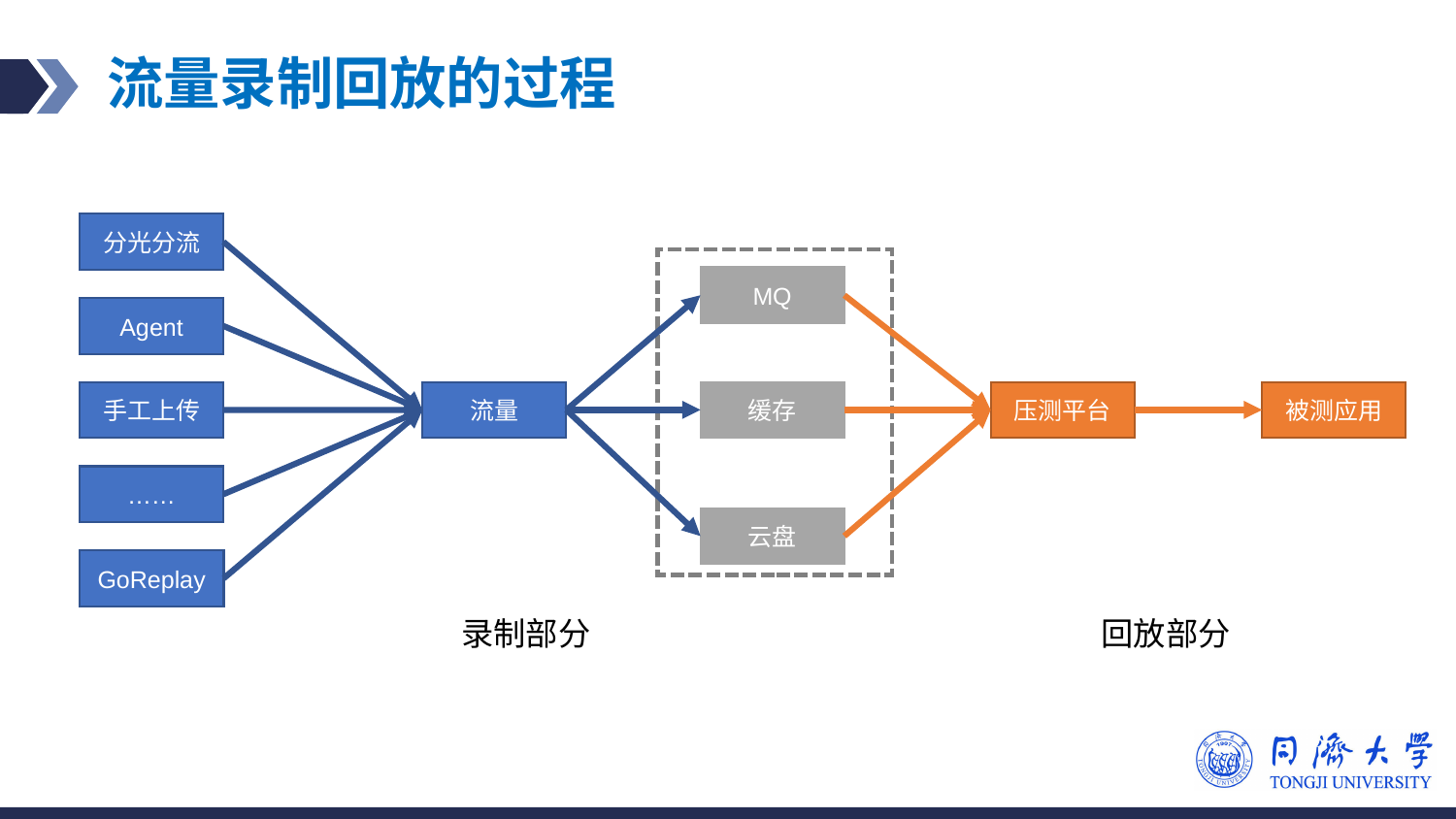

# 流量录制回放的过程
分光分流

MQ
压测平台
被测应用
回放部分
Agent
流量
缓存
手工上传
……
云盘
GoReplay
录制部分